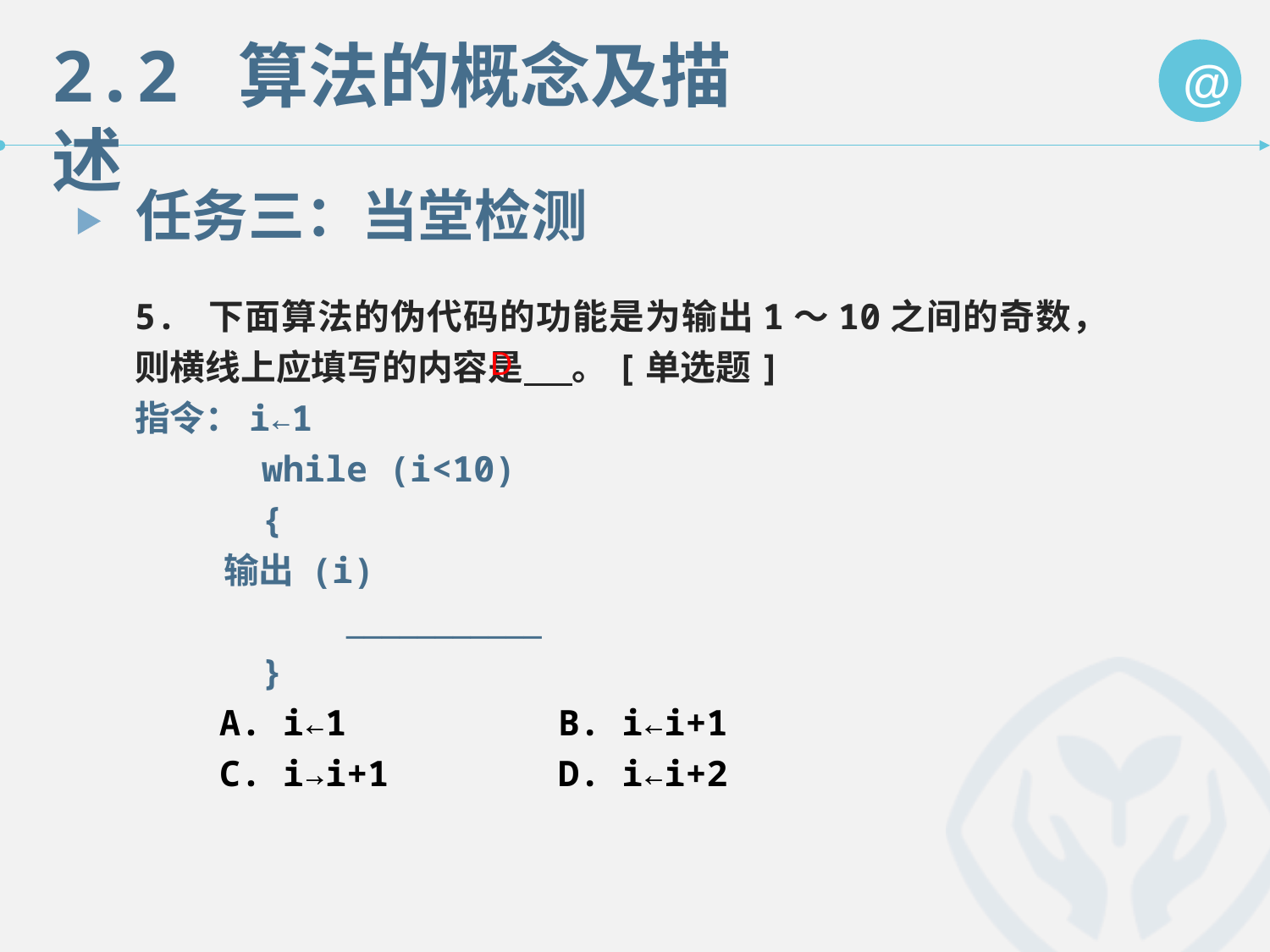

任务三：当堂检测

5. 下面算法的伪代码的功能是为输出1～10之间的奇数，则横线上应填写的内容是      。[单选题]
指令：i←1
      while (i<10)
      {
          输出 (i)
          ___________
      }
    A. i←1          B. i←i+1
    C. i→i+1        D. i←i+2
D